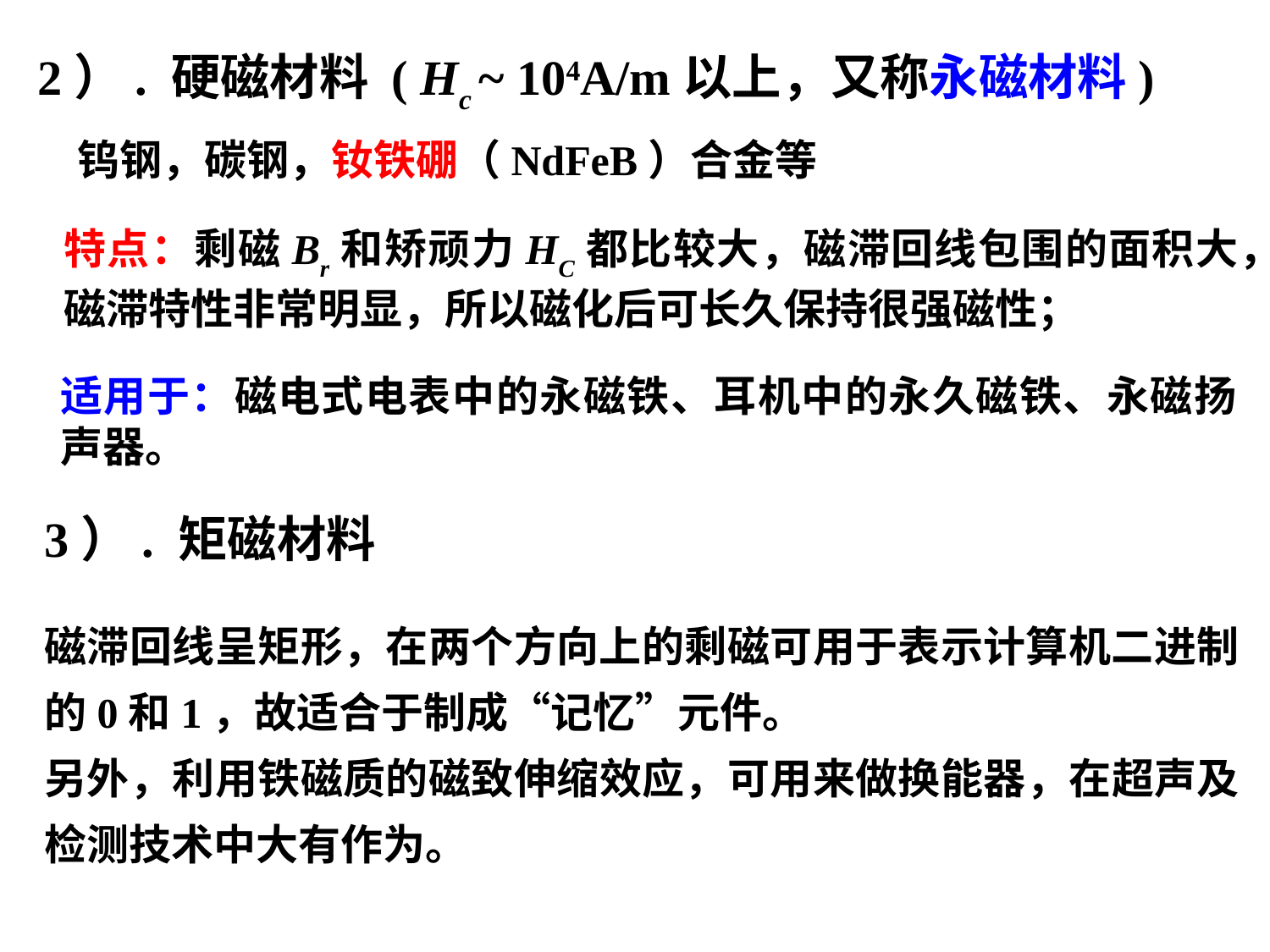

2）. 硬磁材料 ( Hc ~ 104A/m以上，又称永磁材料)
钨钢，碳钢，钕铁硼（NdFeB）合金等
特点：剩磁Br和矫顽力HC都比较大，磁滞回线包围的面积大，磁滞特性非常明显，所以磁化后可长久保持很强磁性；
适用于：磁电式电表中的永磁铁、耳机中的永久磁铁、永磁扬声器。
3）. 矩磁材料
磁滞回线呈矩形，在两个方向上的剩磁可用于表示计算机二进制的0和1，故适合于制成“记忆”元件。
另外，利用铁磁质的磁致伸缩效应，可用来做换能器，在超声及检测技术中大有作为。